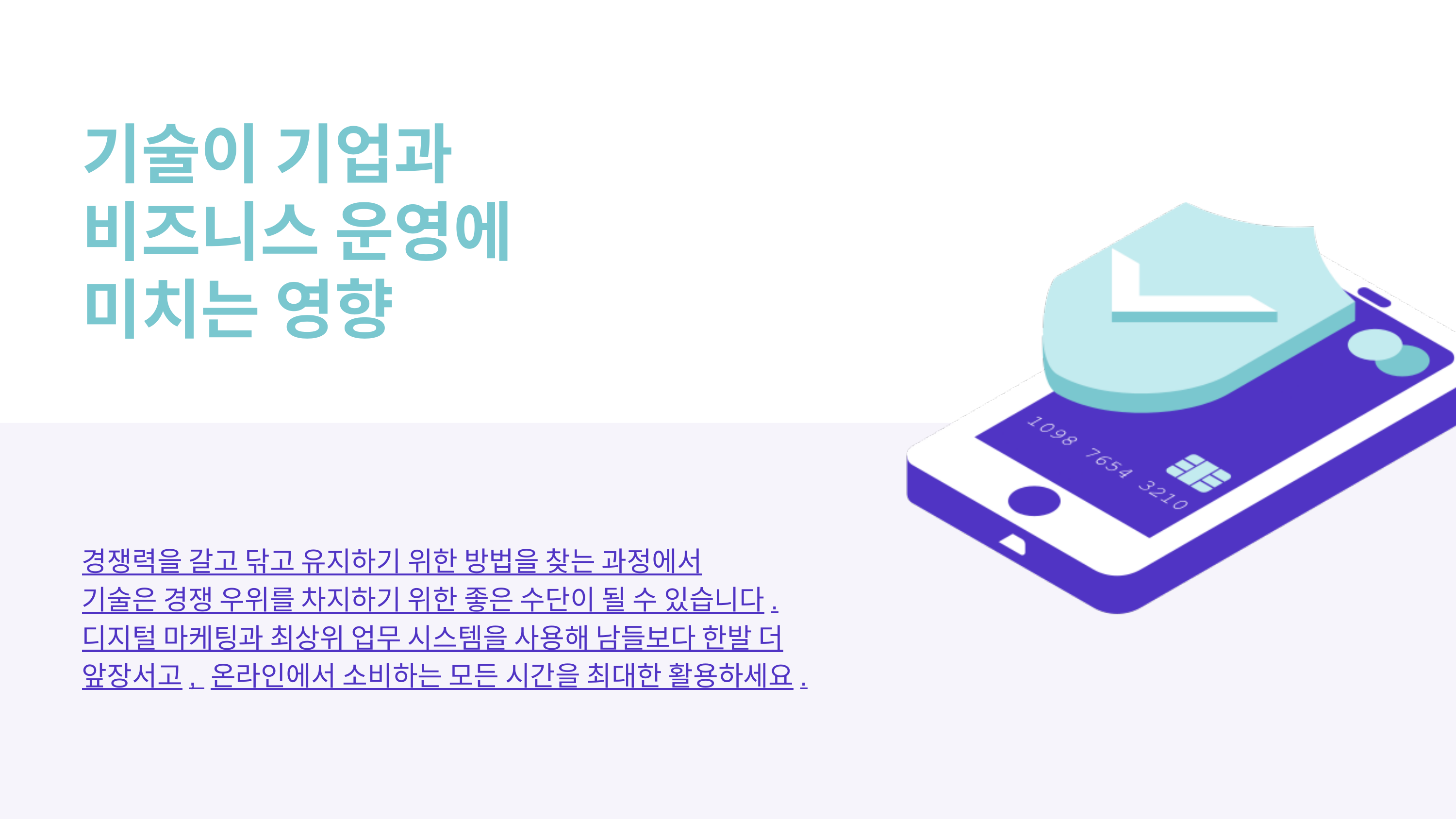

기술이 기업과
비즈니스 운영에
미치는 영향

경쟁력을 갈고 닦고 유지하기 위한 방법을 찾는 과정에서
기술은 경쟁 우위를 차지하기 위한 좋은 수단이 될 수 있습니다.
디지털 마케팅과 최상위 업무 시스템을 사용해 남들보다 한발 더
앞장서고, 온라인에서 소비하는 모든 시간을 최대한 활용하세요.